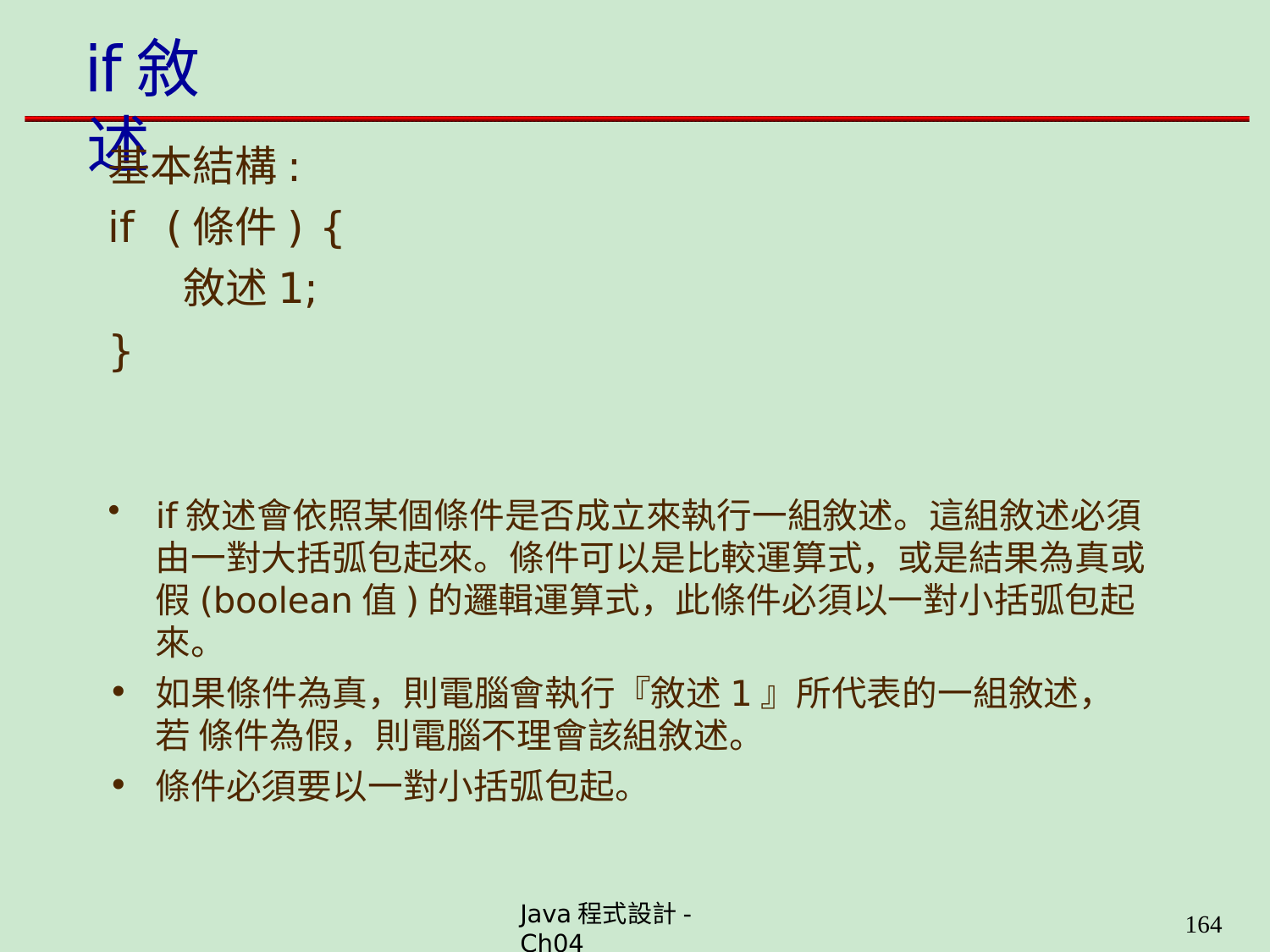

# if敘述
基本結構:
if	(條件)	{
敘述1;
}
if敘述會依照某個條件是否成立來執行一組敘述。這組敘述必須 由一對大括弧包起來。條件可以是比較運算式，或是結果為真或 假(boolean值)的邏輯運算式，此條件必須以一對小括弧包起來。
如果條件為真，則電腦會執行『敘述1』所代表的一組敘述，若 條件為假，則電腦不理會該組敘述。
條件必須要以一對小括弧包起。
Java程式設計-Ch04
164